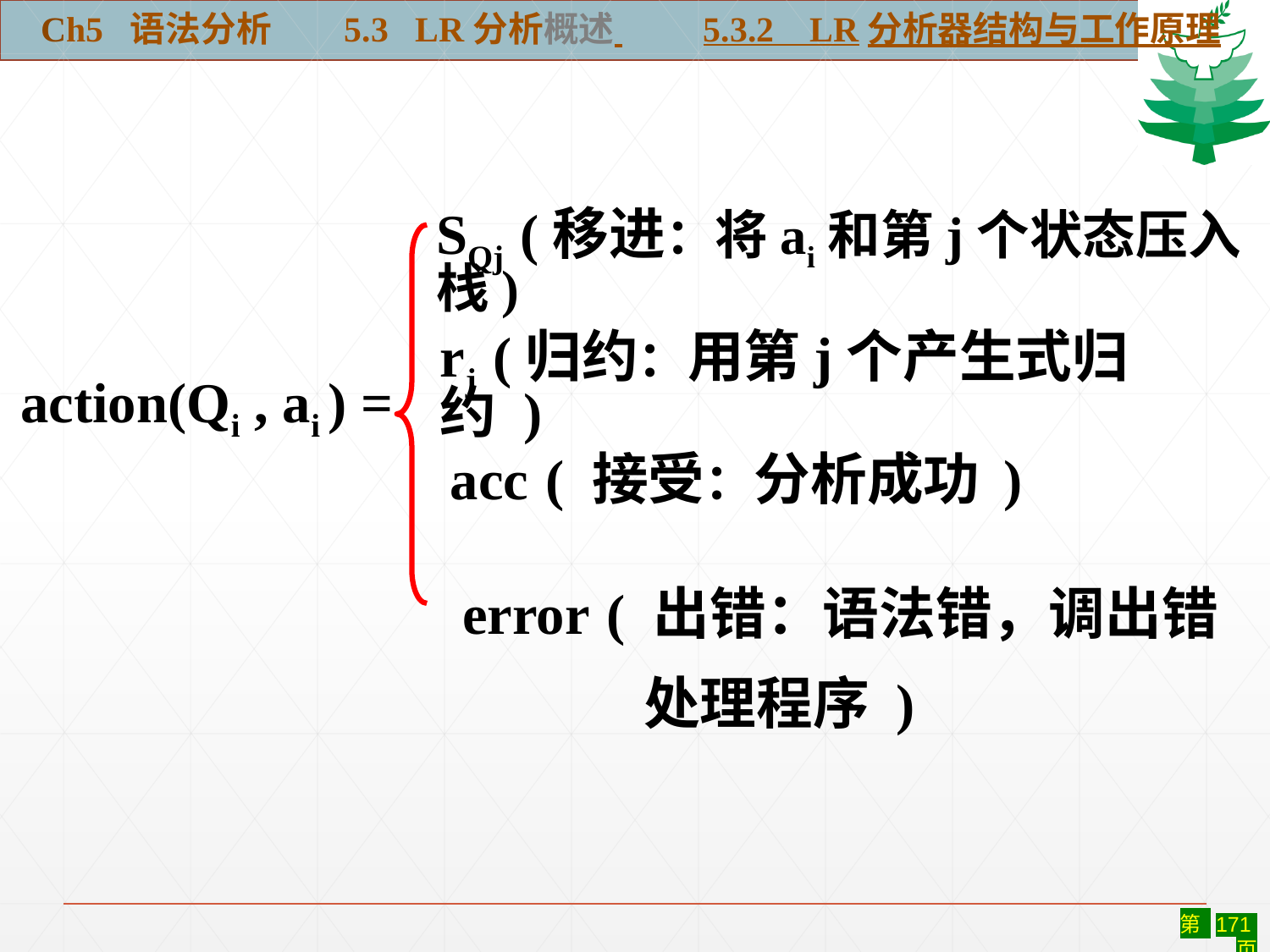

Ch5  语法分析        5.3   LR分析概述          5.3.2    LR分析器结构与工作原理
SQj  (移进：将ai和第j个状态压入栈)

rj  (归约：用第j个产生式归约 )
action(Qi , ai ) =
acc  ( 接受：分析成功 )
error  ( 出错：语法错，调出错
             处理程序 )